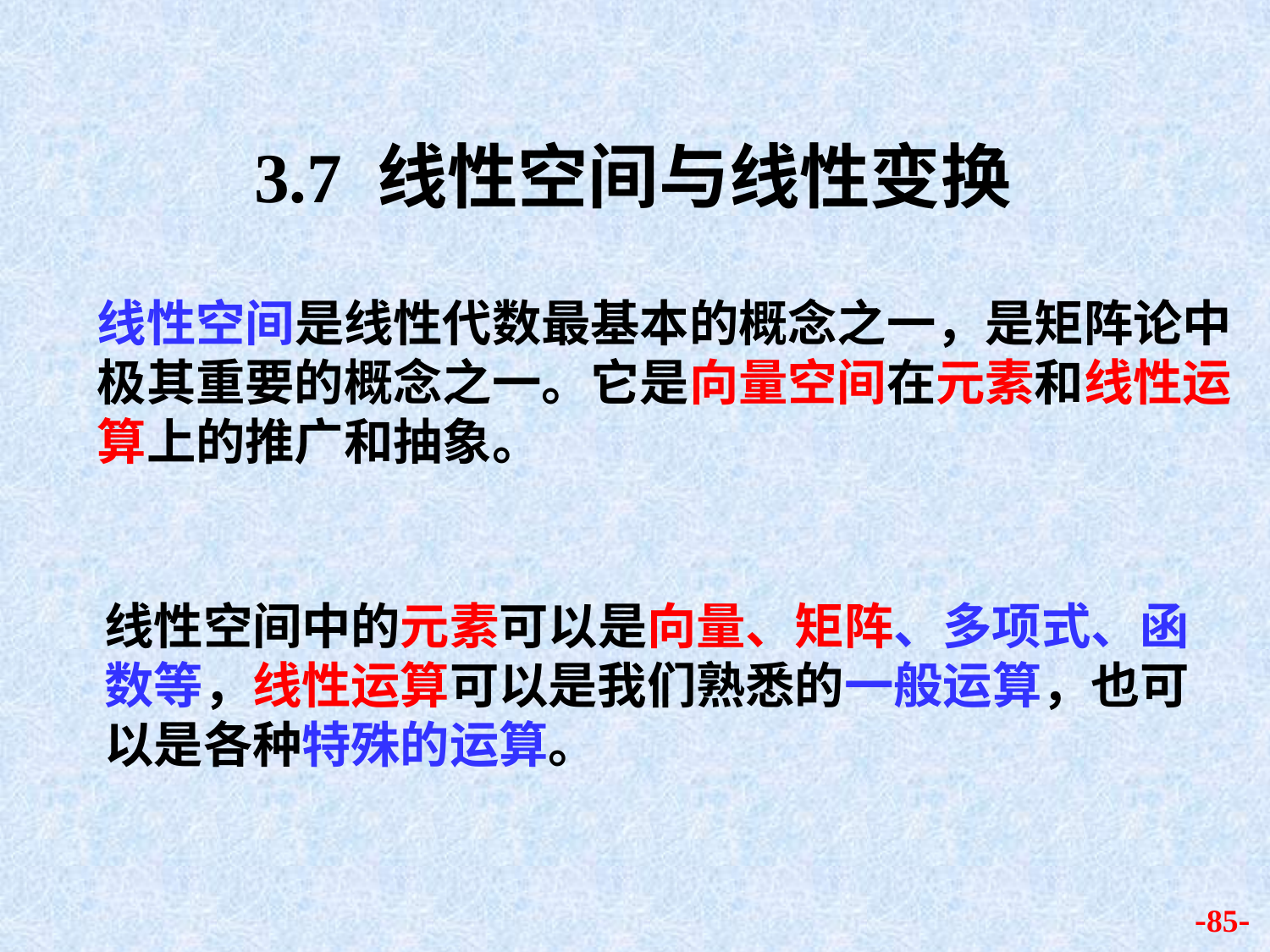

3.7 线性空间与线性变换
线性空间是线性代数最基本的概念之一，是矩阵论中极其重要的概念之一。它是向量空间在元素和线性运算上的推广和抽象。
线性空间中的元素可以是向量、矩阵、多项式、函数等，线性运算可以是我们熟悉的一般运算，也可以是各种特殊的运算。
-85-